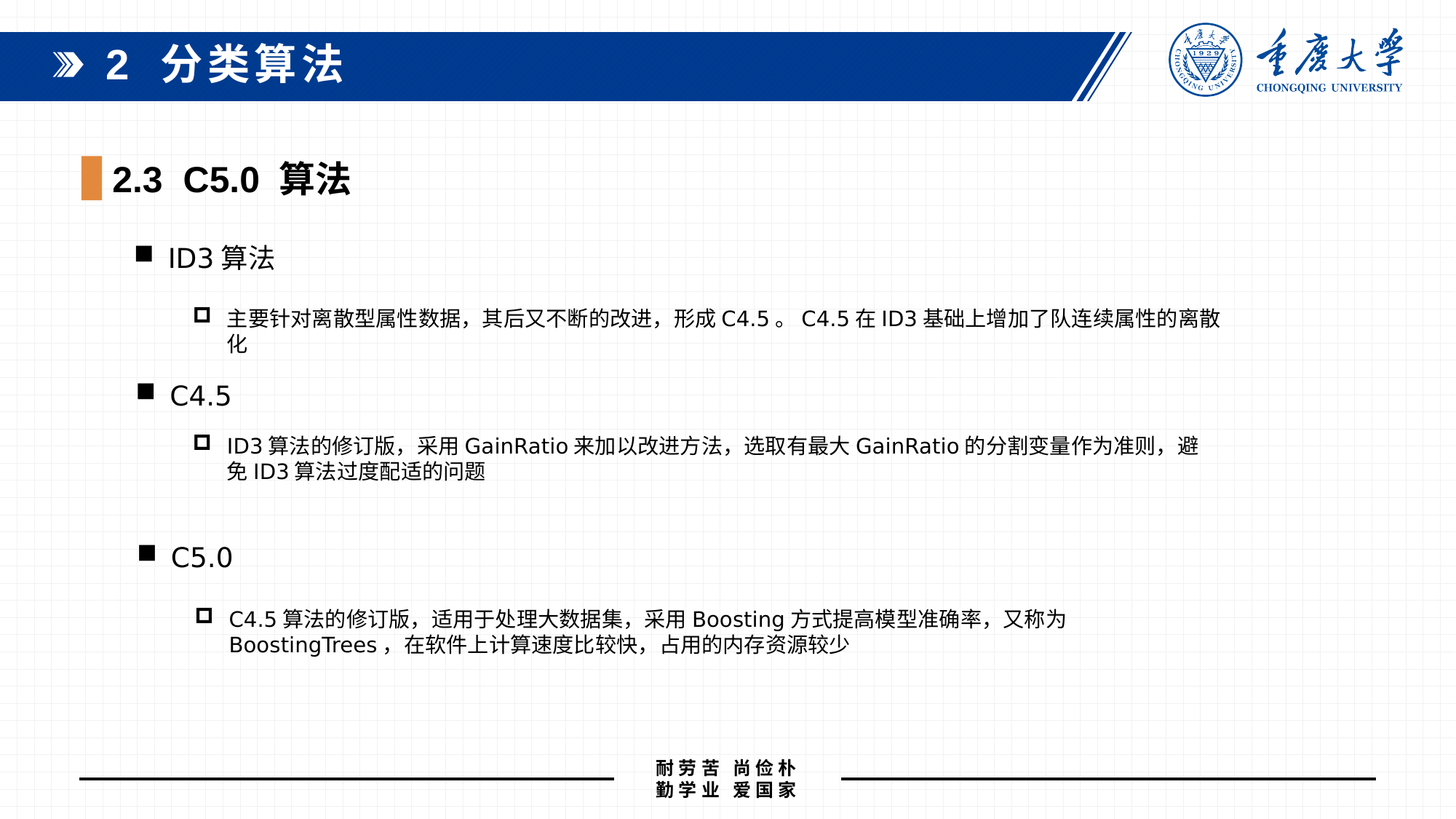

2 分类算法
2.3  C5.0 算法
ID3算法
主要针对离散型属性数据，其后又不断的改进，形成C4.5。C4.5在ID3基础上增加了队连续属性的离散化
C4.5
ID3算法的修订版，采用GainRatio来加以改进方法，选取有最大GainRatio的分割变量作为准则，避免ID3算法过度配适的问题
C5.0
C4.5算法的修订版，适用于处理大数据集，采用Boosting方式提高模型准确率，又称为BoostingTrees，在软件上计算速度比较快，占用的内存资源较少